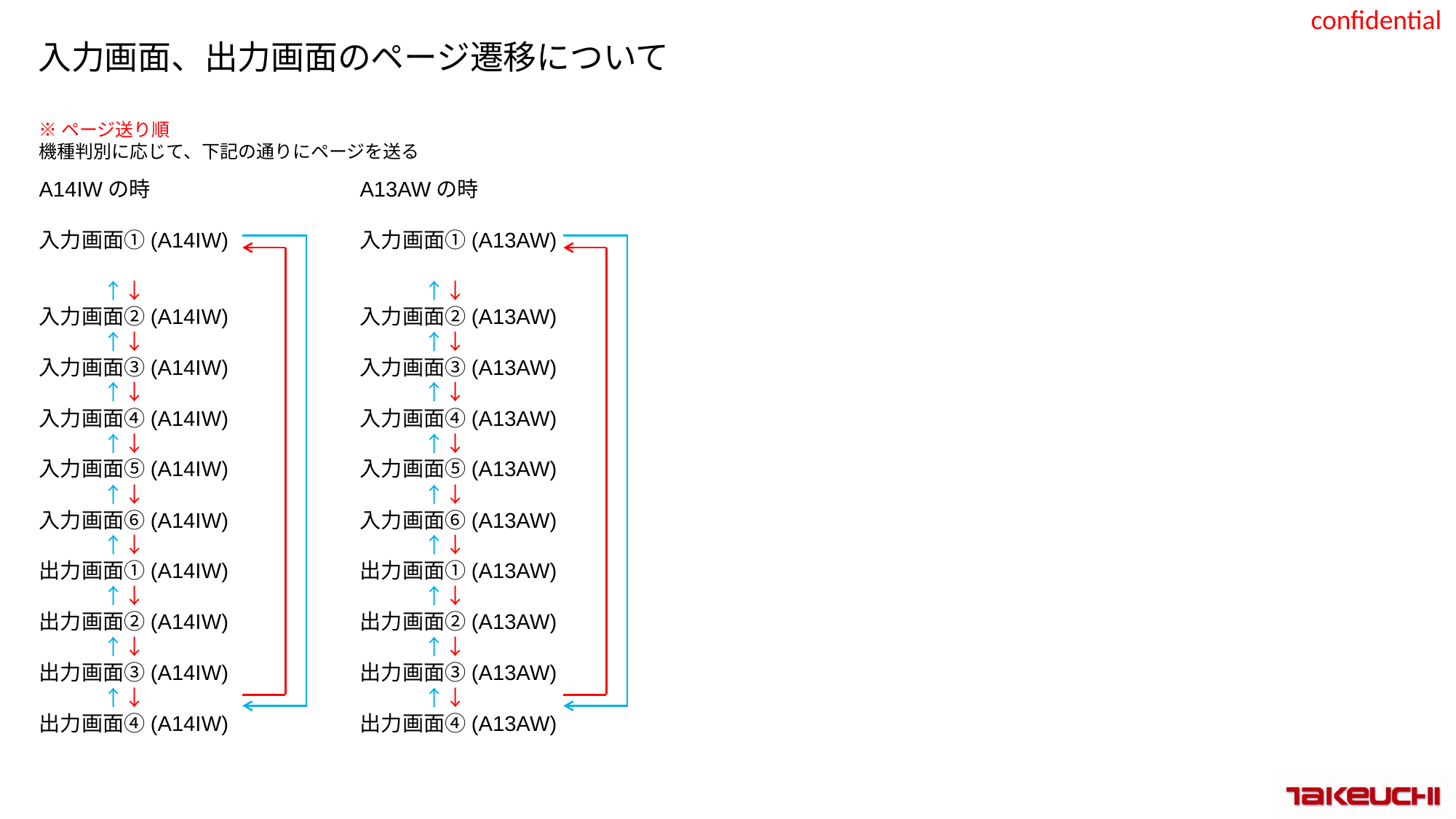

# 入力画面、出力画面のページ遷移について
※ページ送り順
機種判別に応じて、下記の通りにページを送る
A14IWの時

入力画面①(A14IW)
　　　↑↓
入力画面②(A14IW)
　　　↑↓
入力画面③(A14IW)
　　　↑↓
入力画面④(A14IW)
　　　↑↓
入力画面⑤(A14IW)
　　　↑↓
入力画面⑥(A14IW)
　　　↑↓
出力画面①(A14IW)
　　　↑↓
出力画面②(A14IW)
　　　↑↓
出力画面③(A14IW)
　　　↑↓
出力画面④(A14IW)
A13AWの時

入力画面①(A13AW)
　　　↑↓
入力画面②(A13AW)
　　　↑↓
入力画面③(A13AW)
　　　↑↓
入力画面④(A13AW)
　　　↑↓
入力画面⑤(A13AW)
　　　↑↓
入力画面⑥(A13AW)
　　　↑↓
出力画面①(A13AW)
　　　↑↓
出力画面②(A13AW)
　　　↑↓
出力画面③(A13AW)
　　　↑↓
出力画面④(A13AW)